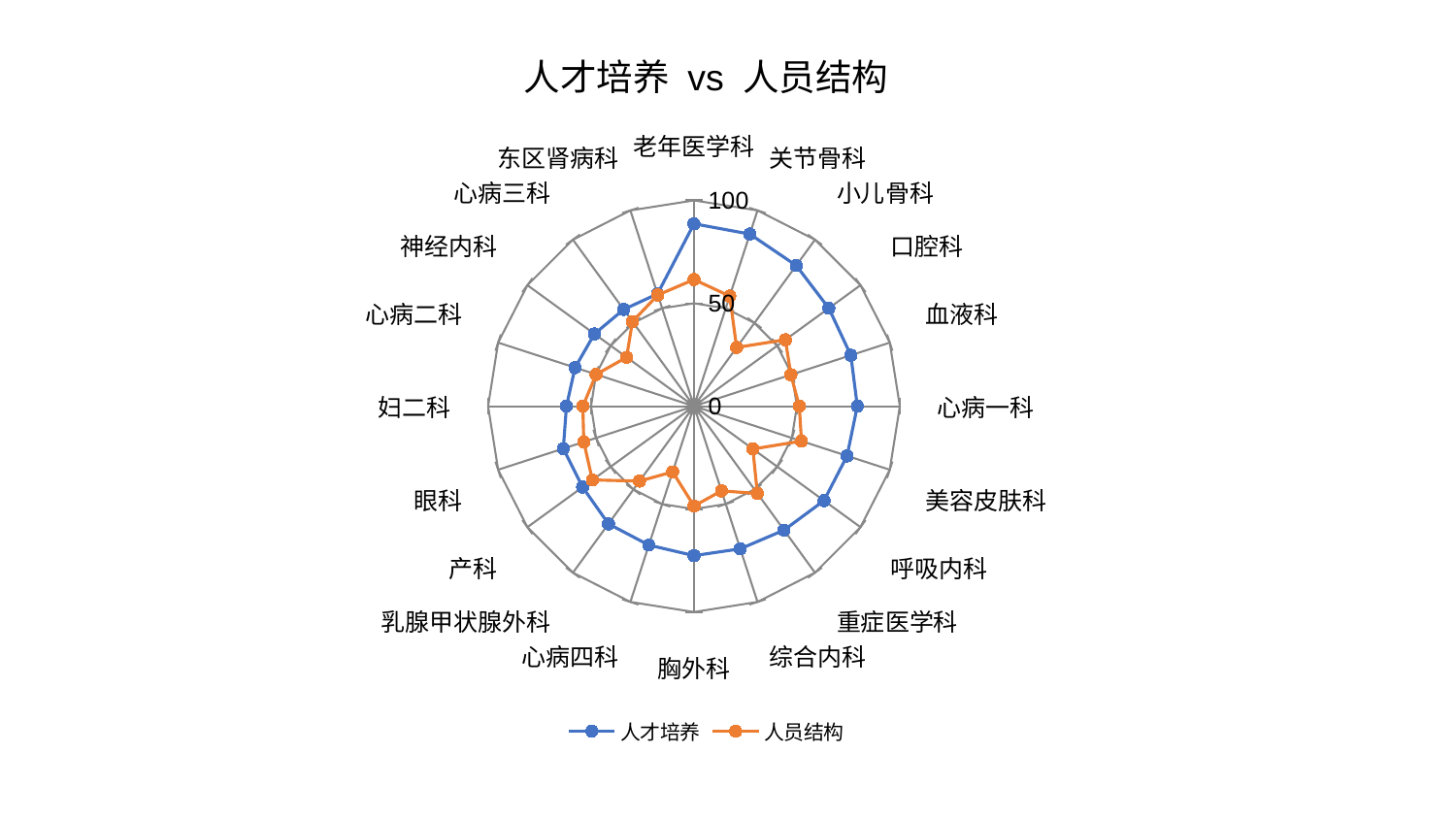

### Chart: 人才培养 vs 人员结构

| Category | 人才培养 | 人员结构 |
|---|---|---|
| 老年医学科 | 88.62706083143094 | 61.52919148316098 |
| 关节骨科 | 87.93327396862192 | 56.243590788471046 |
| 小儿骨科 | 84.5100403719927 | 35.28578927528046 |
| 口腔科 | 80.9762628489503 | 54.91826675576095 |
| 血液科 | 80.12924545529279 | 49.525368615161064 |
| 心病一科 | 79.3616434921442 | 51.188754519941824 |
| 美容皮肤科 | 78.21297559283151 | 54.93336154043597 |
| 呼吸内科 | 78.07417387151877 | 35.3838117381991 |
| 重症医学科 | 74.4405846431161 | 52.41061834839394 |
| 综合内科 | 72.88131108780657 | 43.289400251348965 |
| 胸外科 | 72.62113427701102 | 48.520574410653 |
| 心病四科 | 70.96687763908174 | 33.59459428546358 |
| 乳腺甲状腺外科 | 70.67715390867072 | 44.99999988750892 |
| 产科 | 66.88000852996451 | 61.0011517259956 |
| 眼科 | 66.72569637139414 | 56.27355569450081 |
| 妇二科 | 61.93731307326373 | 53.96989503435162 |
| 心病二科 | 60.71941372793228 | 49.970051771997184 |
| 神经内科 | 59.77040027702577 | 40.443312499114604 |
| 心病三科 | 58.10938146584542 | 50.84306291643218 |
| 东区肾病科 | 57.35904603315578 | 56.815719940612844 |
94